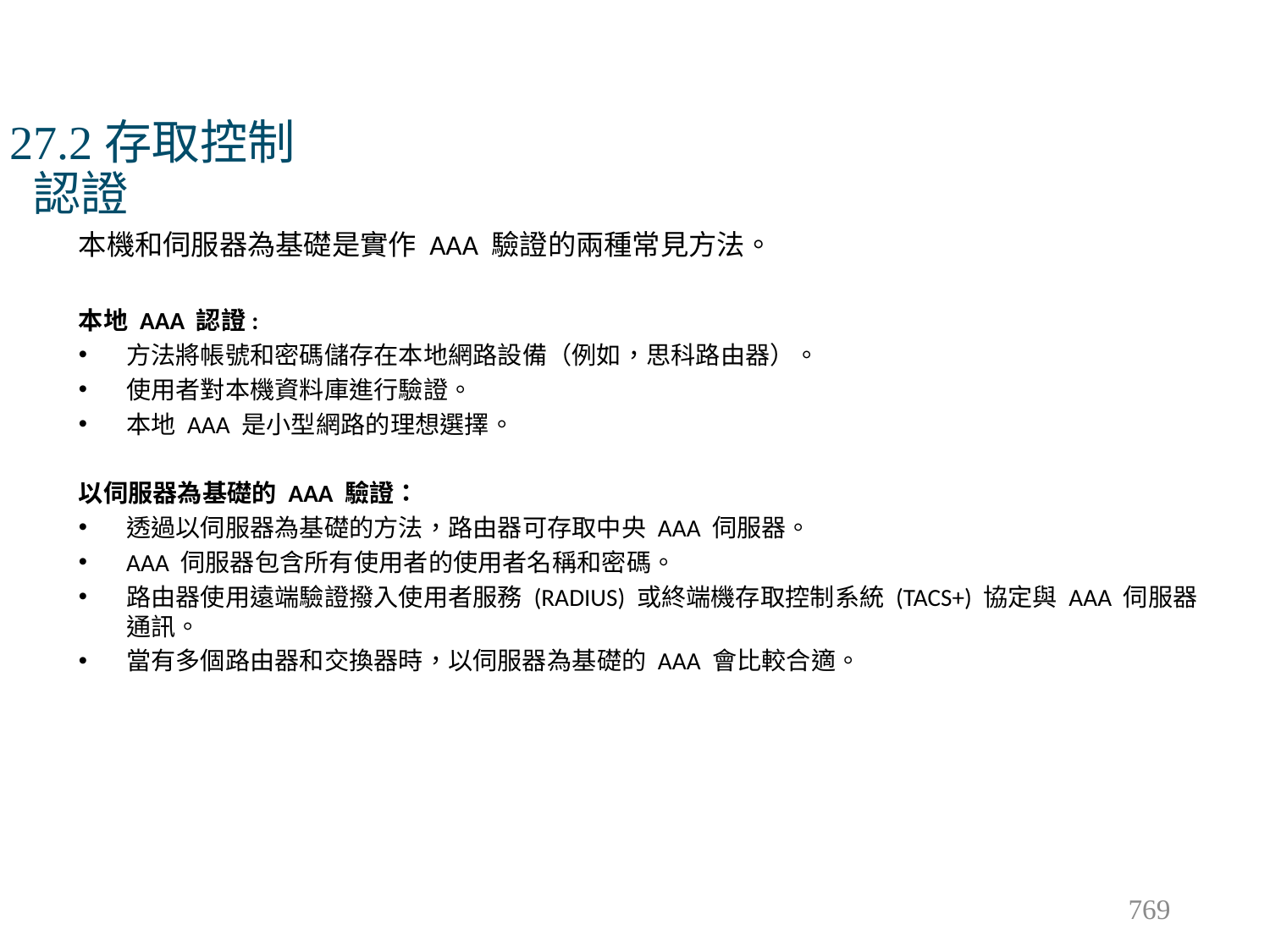

# 27.2存取控制 認證
本機和伺服器為基礎是實作 AAA 驗證的兩種常見方法。

本地 AAA 認證:
方法將帳號和密碼儲存在本地網路設備（例如，思科路由器）。
使用者對本機資料庫進行驗證。
本地 AAA 是小型網路的理想選擇。

以伺服器為基礎的 AAA 驗證：
透過以伺服器為基礎的方法，路由器可存取中央 AAA 伺服器。
AAA 伺服器包含所有使用者的使用者名稱和密碼。
路由器使用遠端驗證撥入使用者服務 (RADIUS) 或終端機存取控制系統 (TACS+) 協定與 AAA 伺服器通訊。
當有多個路由器和交換器時，以伺服器為基礎的 AAA 會比較合適。

769